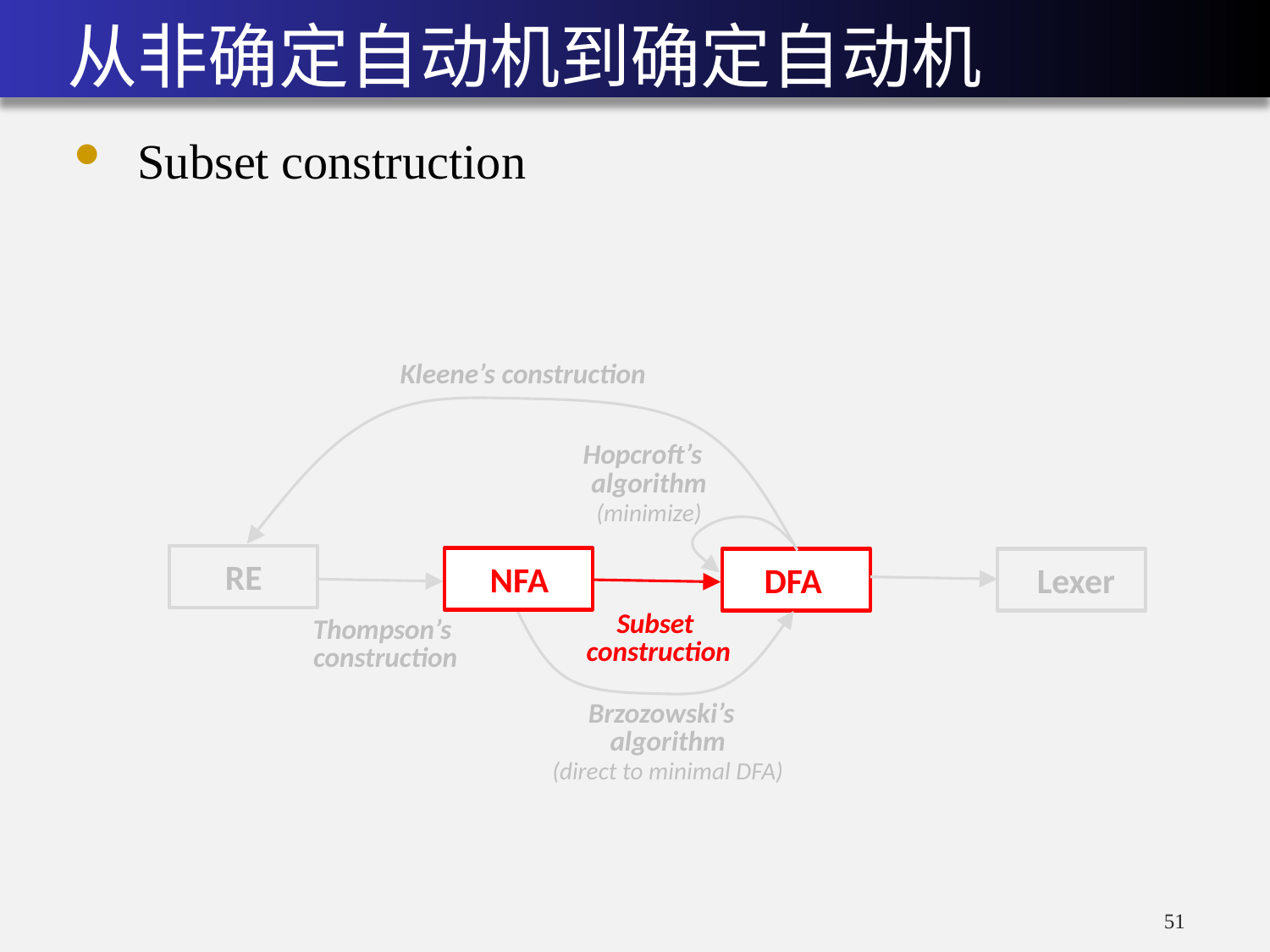

# 从非确定自动机到确定自动机
Subset construction
Kleene’s construction

Hopcroft’s
algorithm
(minimize)

RE

NFA

DFA

Lexer
Subset
construction

Thompson’s
construction
Brzozowski’s
algorithm
(direct to minimal DFA)
51